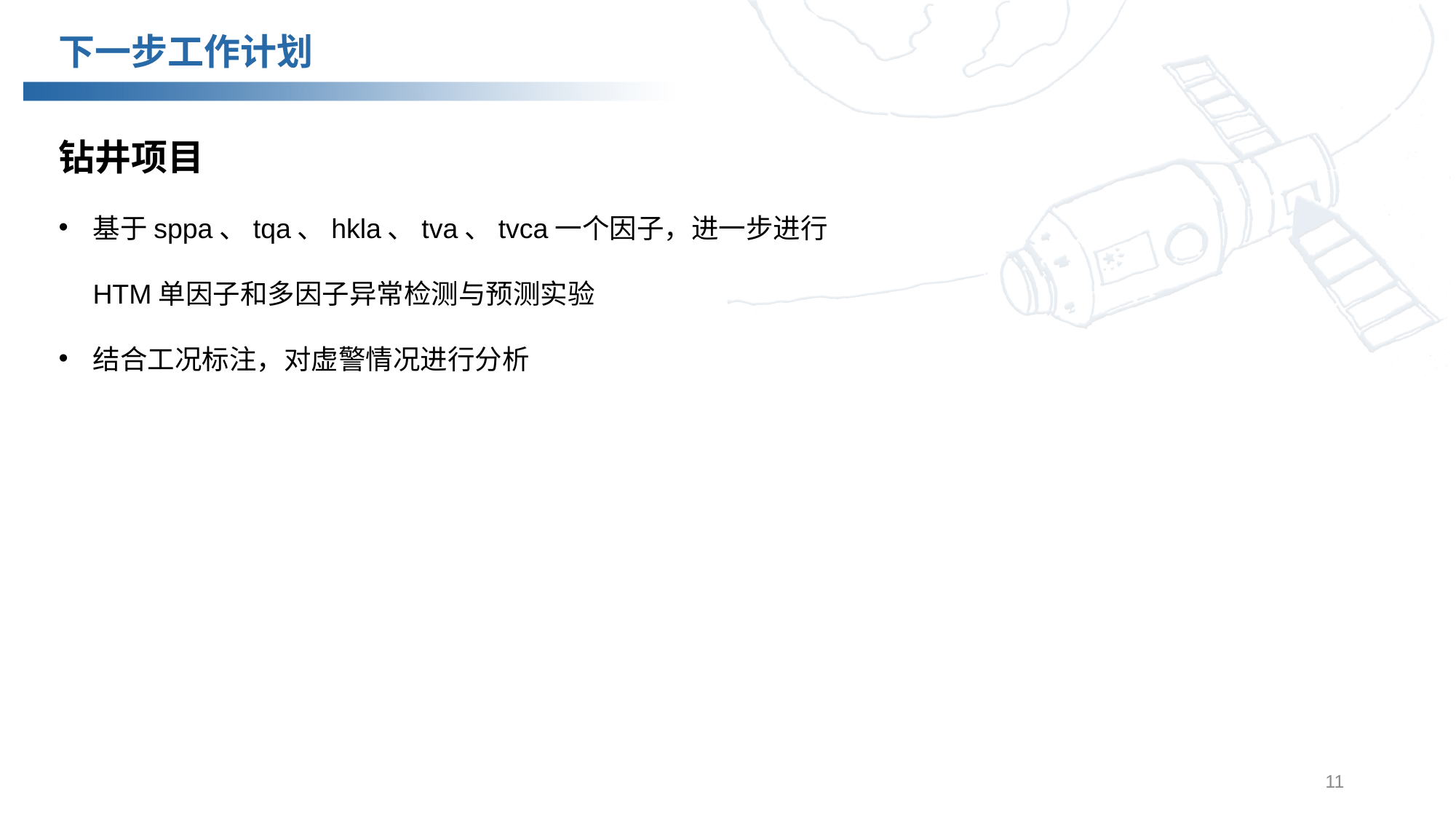

下一步工作计划
钻井项目
基于sppa、tqa、hkla、tva、tvca一个因子，进一步进行HTM单因子和多因子异常检测与预测实验
结合工况标注，对虚警情况进行分析

11